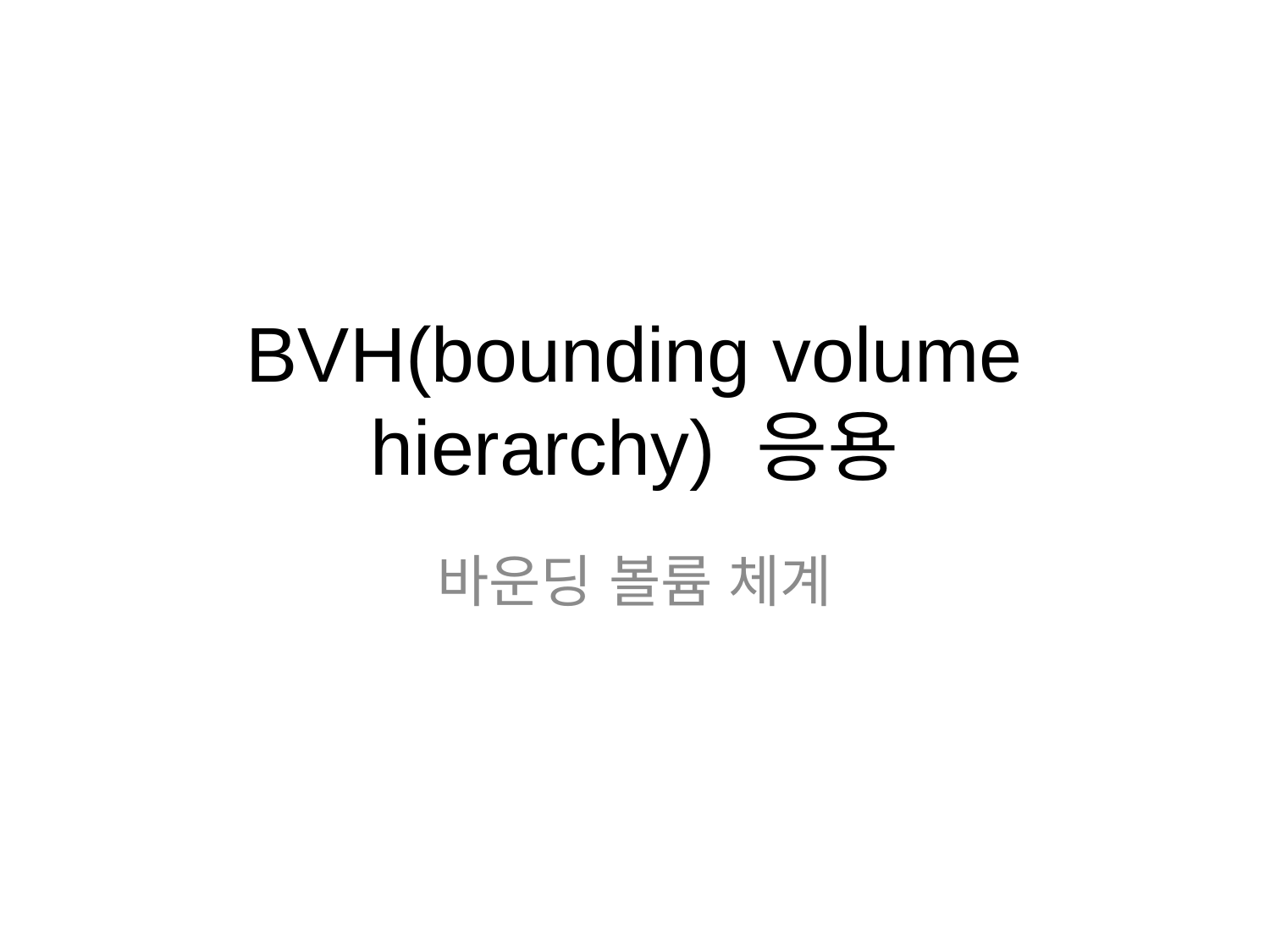

# BVH(bounding volume hierarchy) 응용
바운딩 볼륨 체계